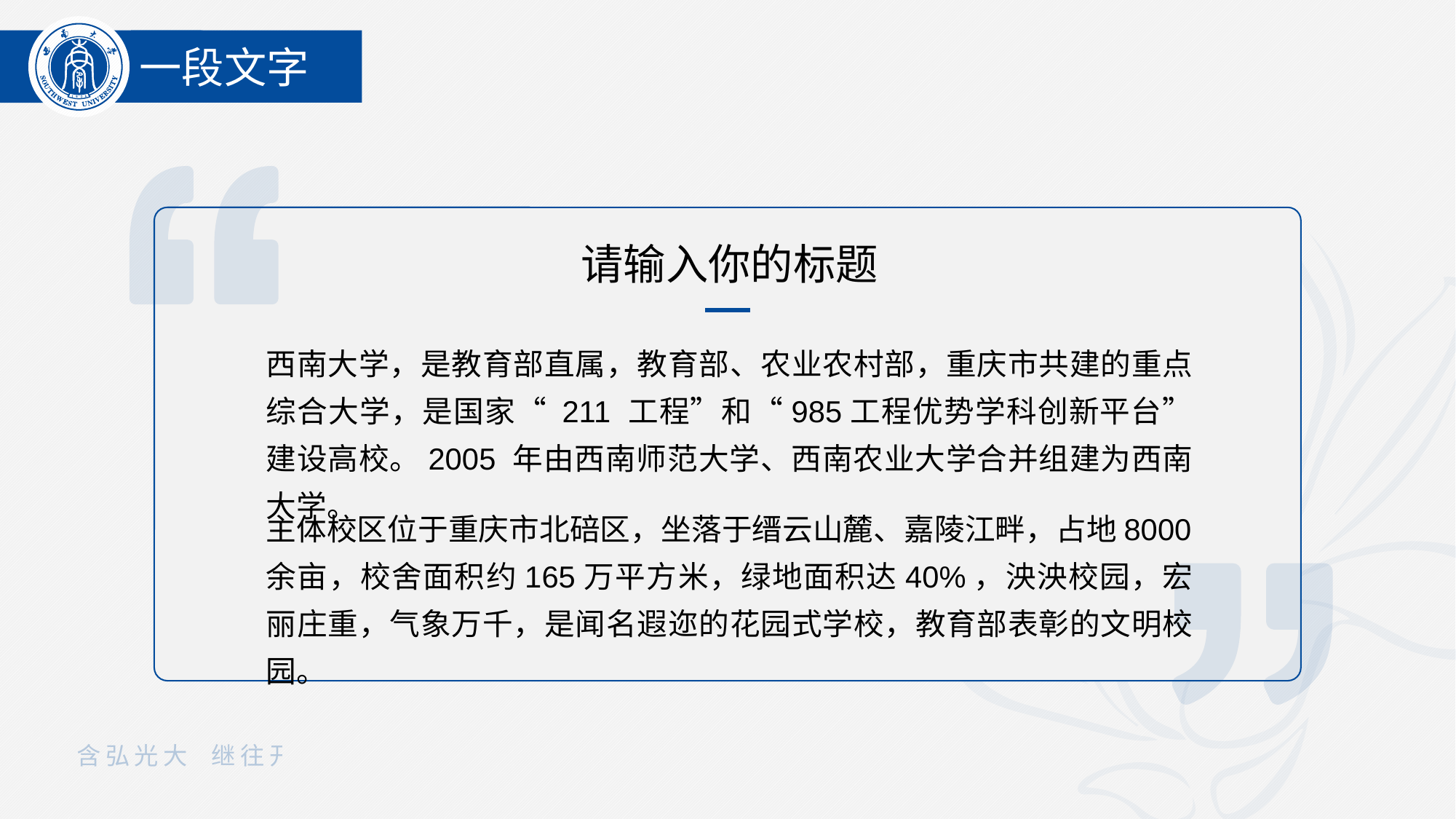

一段文字

请输入你的标题
西南大学，是教育部直属，教育部、农业农村部，重庆市共建的重点综合大学，是国家“ 211 工程”和“985工程优势学科创新平台”建设高校。2005 年由西南师范大学、西南农业大学合并组建为西南大学。
主体校区位于重庆市北碚区，坐落于缙云山麓、嘉陵江畔，占地8000余亩，校舍面积约165万平方米，绿地面积达40%，泱泱校园，宏丽庄重，气象万千，是闻名遐迩的花园式学校，教育部表彰的文明校园。